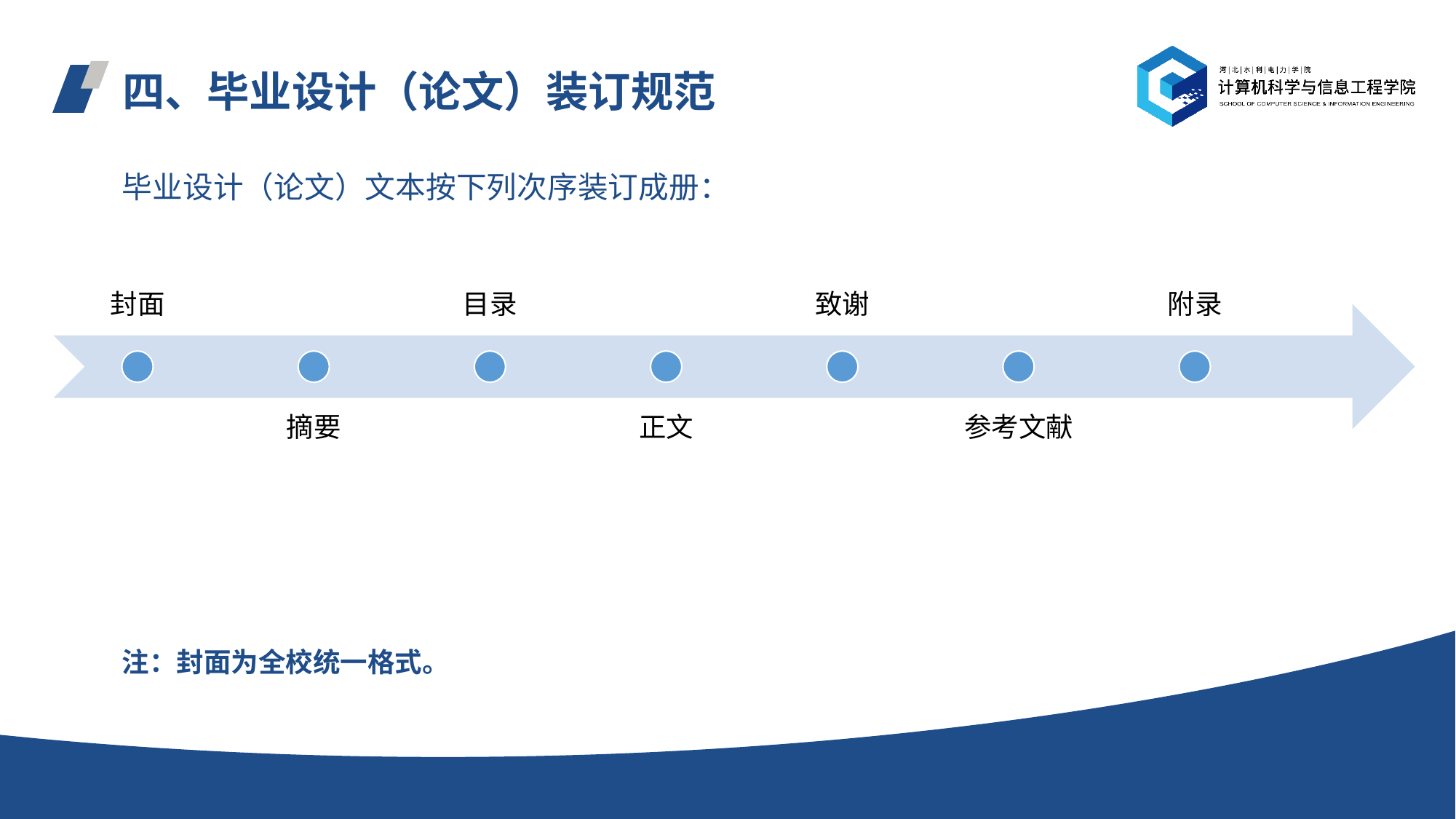

# 四、毕业设计（论文）装订规范
毕业设计（论文）文本按下列次序装订成册：
封面
摘要
目录
正文
致谢
参考文献
附录
注：封面为全校统一格式。